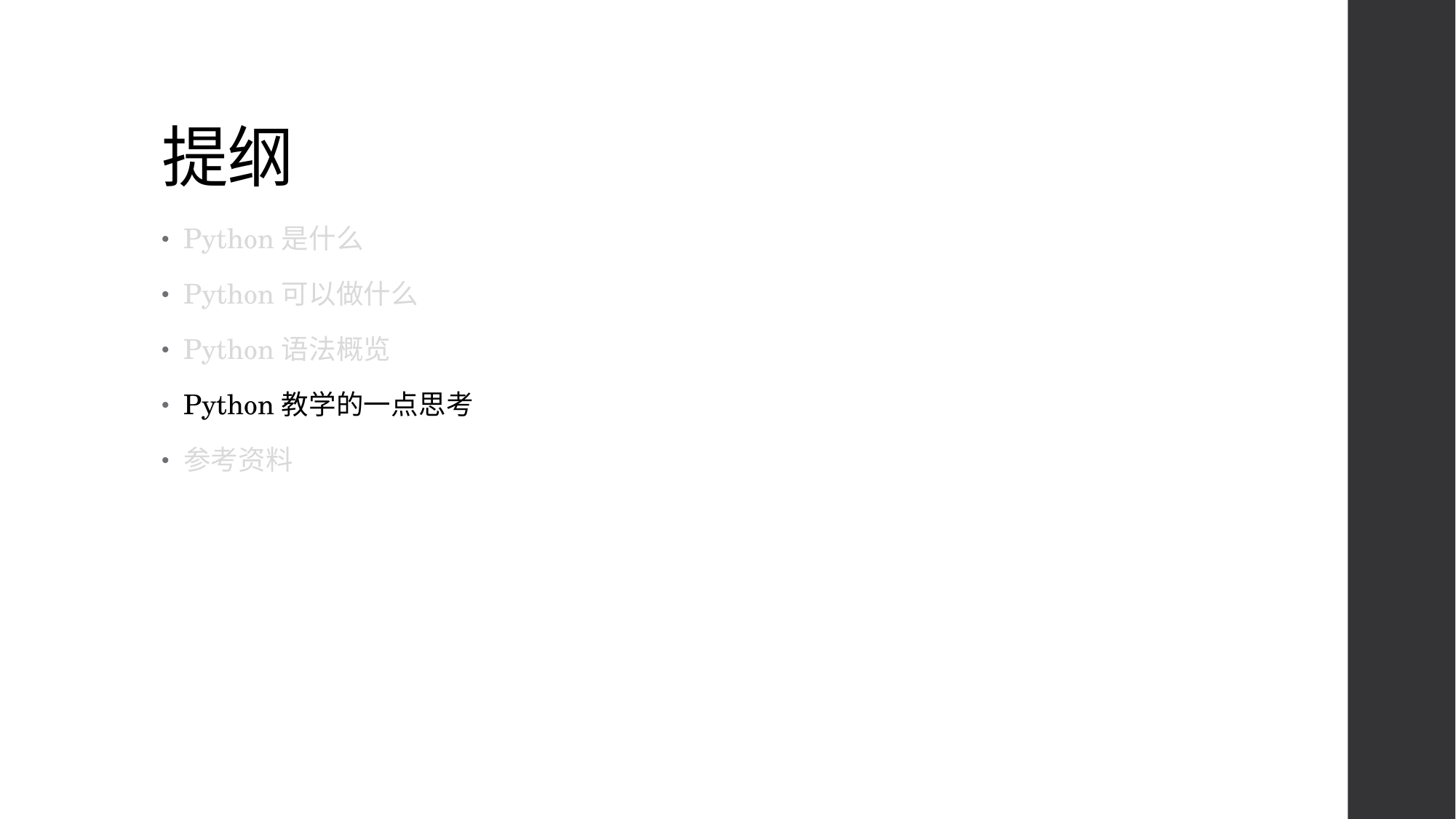

# 提纲
Python是什么
Python可以做什么
Python语法概览
Python教学的一点思考
参考资料